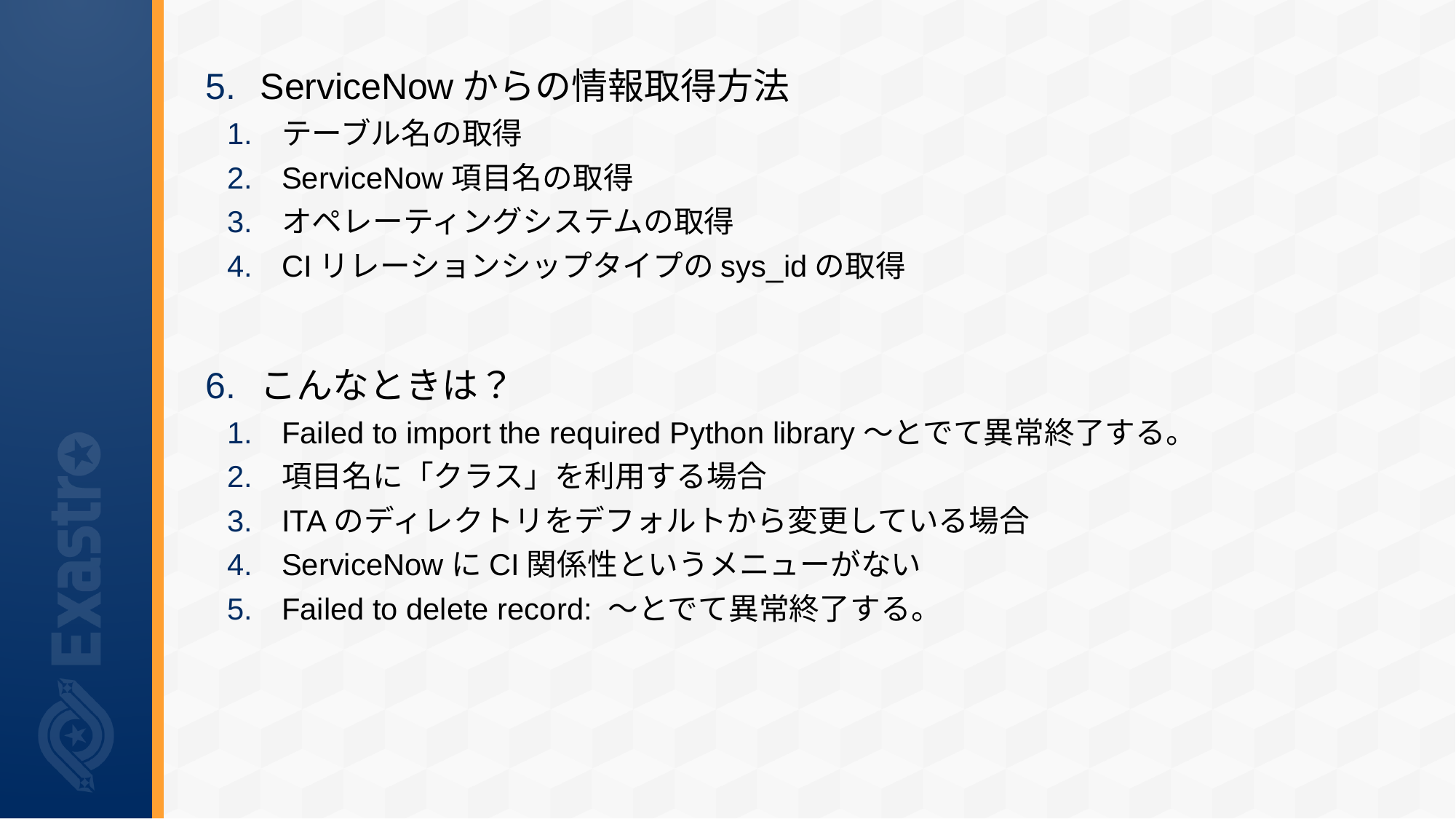

ServiceNowからの情報取得方法
テーブル名の取得
ServiceNow項目名の取得
オペレーティングシステムの取得
CIリレーションシップタイプのsys_idの取得

こんなときは？
Failed to import the required Python library～とでて異常終了する。
項目名に「クラス」を利用する場合
ITAのディレクトリをデフォルトから変更している場合
ServiceNowにCI関係性というメニューがない
Failed to delete record: ～とでて異常終了する。